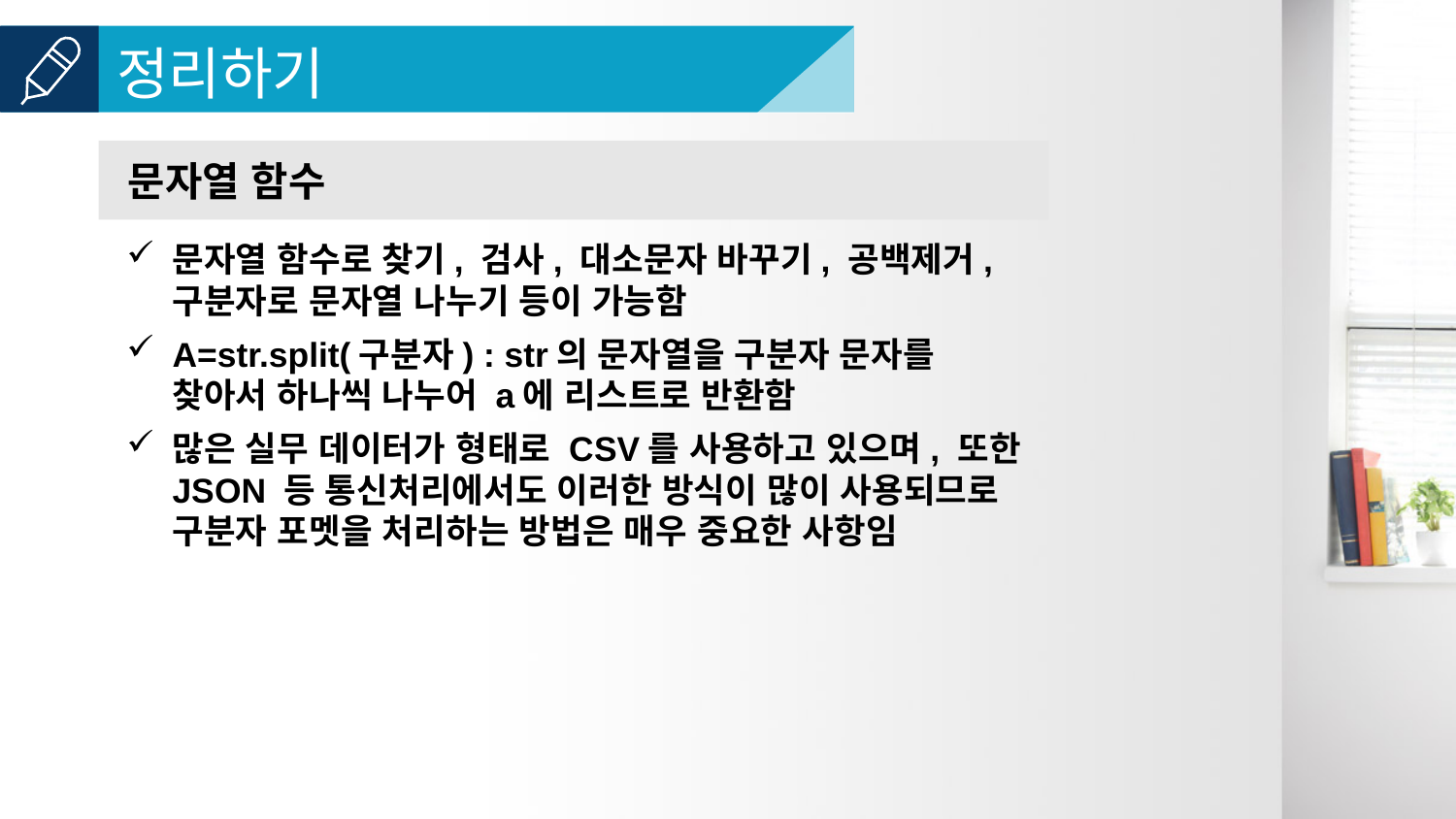

문자열 함수
문자열 함수로 찾기, 검사, 대소문자 바꾸기, 공백제거,
구분자로 문자열 나누기 등이 가능함
A=str.split(구분자) : str의 문자열을 구분자 문자를 찾아서 하나씩 나누어 a에 리스트로 반환함
많은 실무 데이터가 형태로 CSV를 사용하고 있으며, 또한 JSON 등 통신처리에서도 이러한 방식이 많이 사용되므로 구분자 포멧을 처리하는 방법은 매우 중요한 사항임